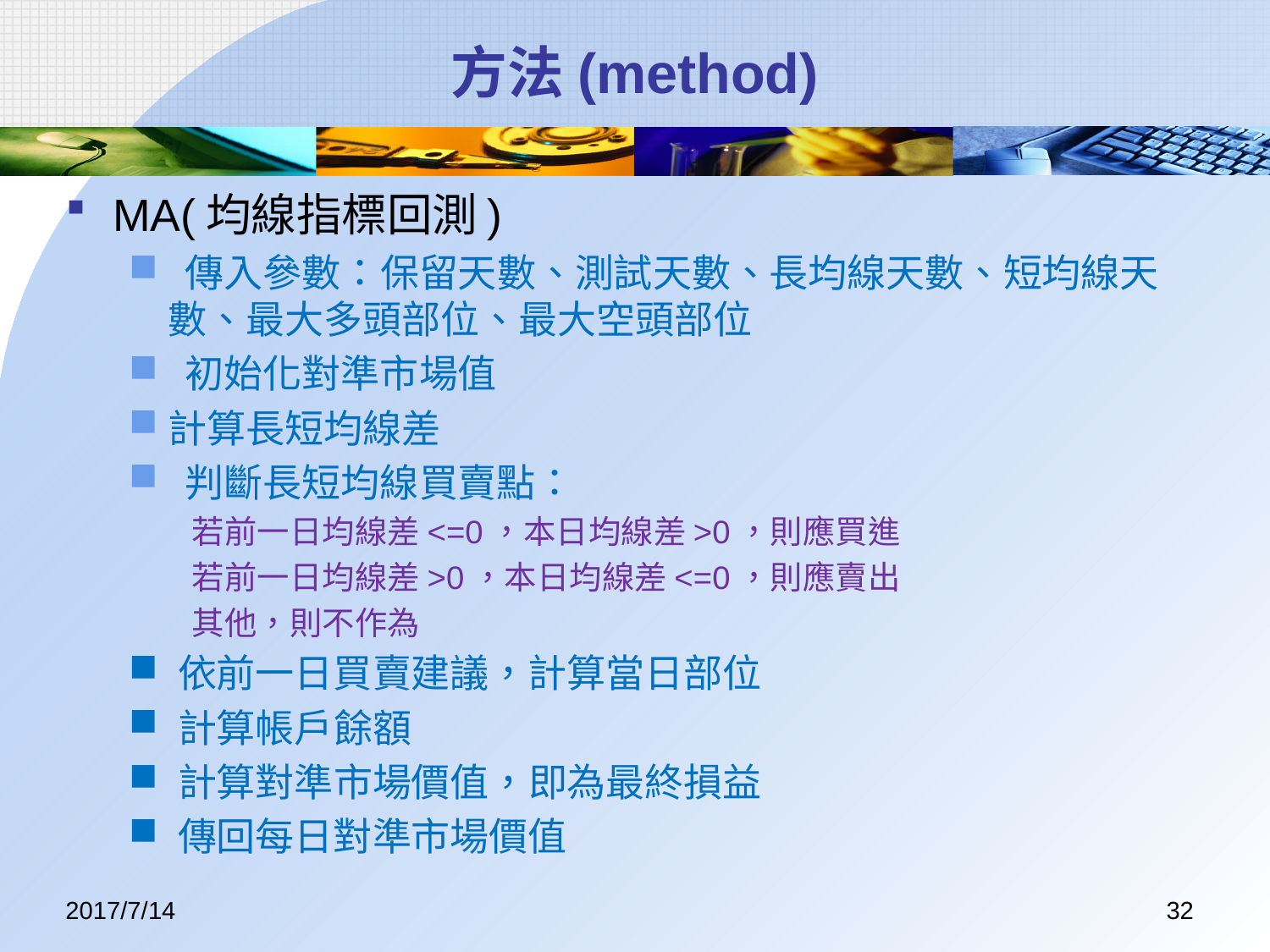

# 方法(method)
MA(均線指標回測)
 傳入參數：保留天數、測試天數、長均線天數、短均線天數、最大多頭部位、最大空頭部位
 初始化對準市場值
計算長短均線差
 判斷長短均線買賣點：
若前一日均線差<=0，本日均線差>0，則應買進
若前一日均線差>0，本日均線差<=0，則應賣出
其他，則不作為
依前一日買賣建議，計算當日部位
計算帳戶餘額
計算對準市場價值，即為最終損益
傳回每日對準市場價值

2017/7/14
32